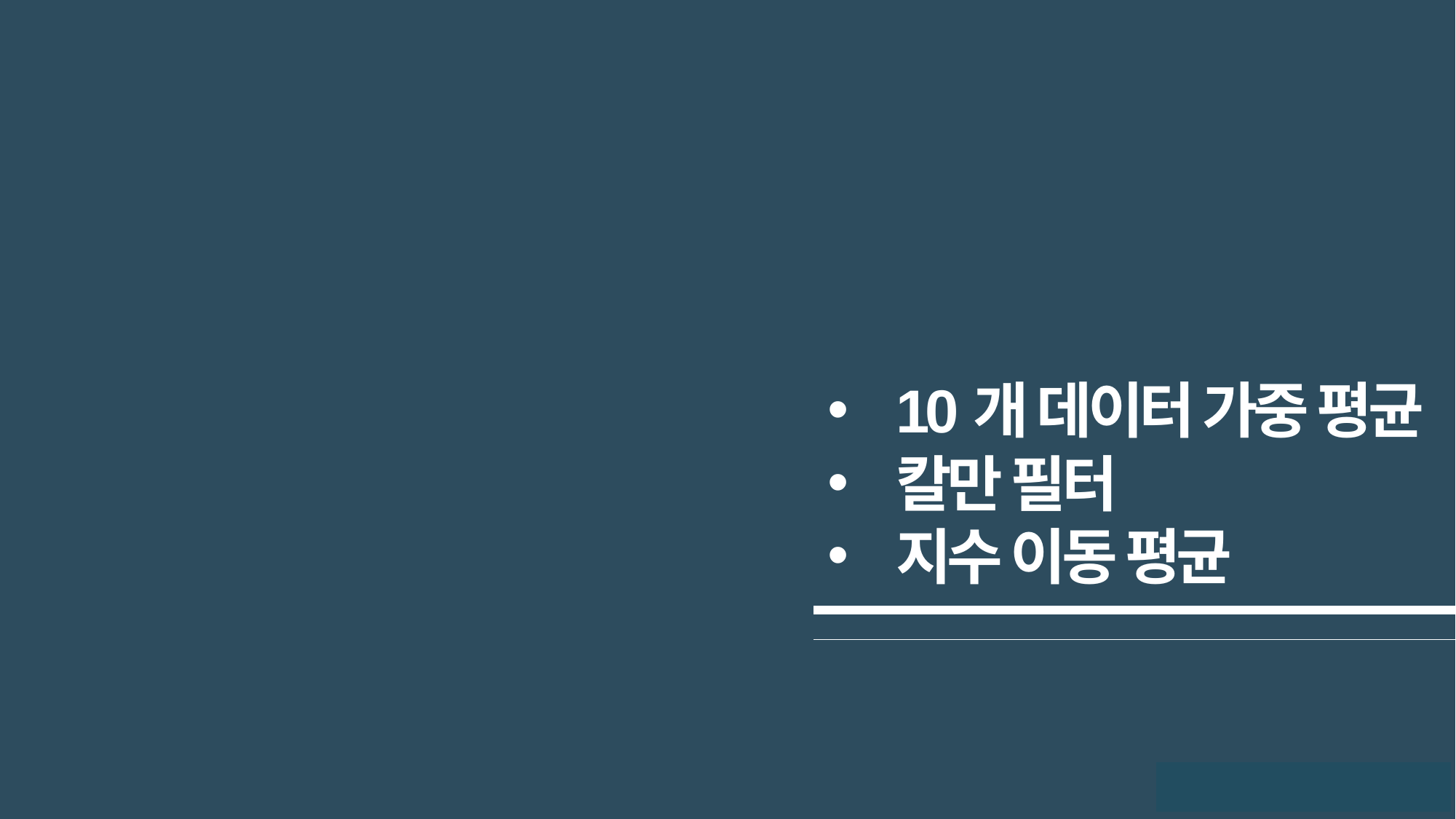

10개 데이터 가중 평균
칼만 필터
지수 이동 평균